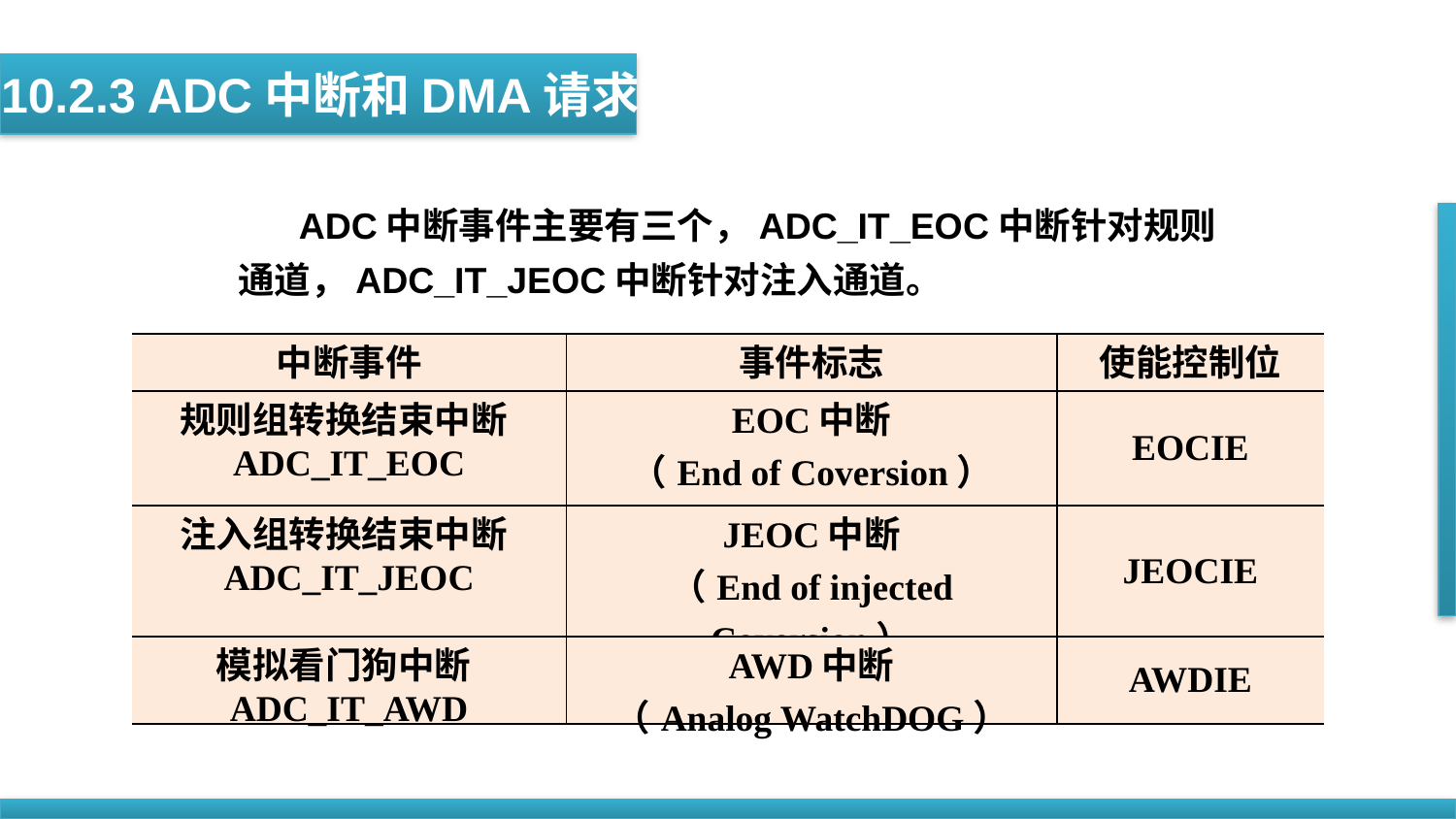

10.2.3 ADC中断和DMA请求
      ADC中断事件主要有三个，ADC_IT_EOC中断针对规则通道，ADC_IT_JEOC中断针对注入通道。
| 中断事件 | 事件标志 | 使能控制位 |
| --- | --- | --- |
| 规则组转换结束中断ADC\_IT\_EOC | EOC中断 （End of Coversion） | EOCIE |
| 注入组转换结束中断ADC\_IT\_JEOC | JEOC中断 （End of injected Coversion） | JEOCIE |
| 模拟看门狗中断ADC\_IT\_AWD | AWD中断 （Analog WatchDOG） | AWDIE |